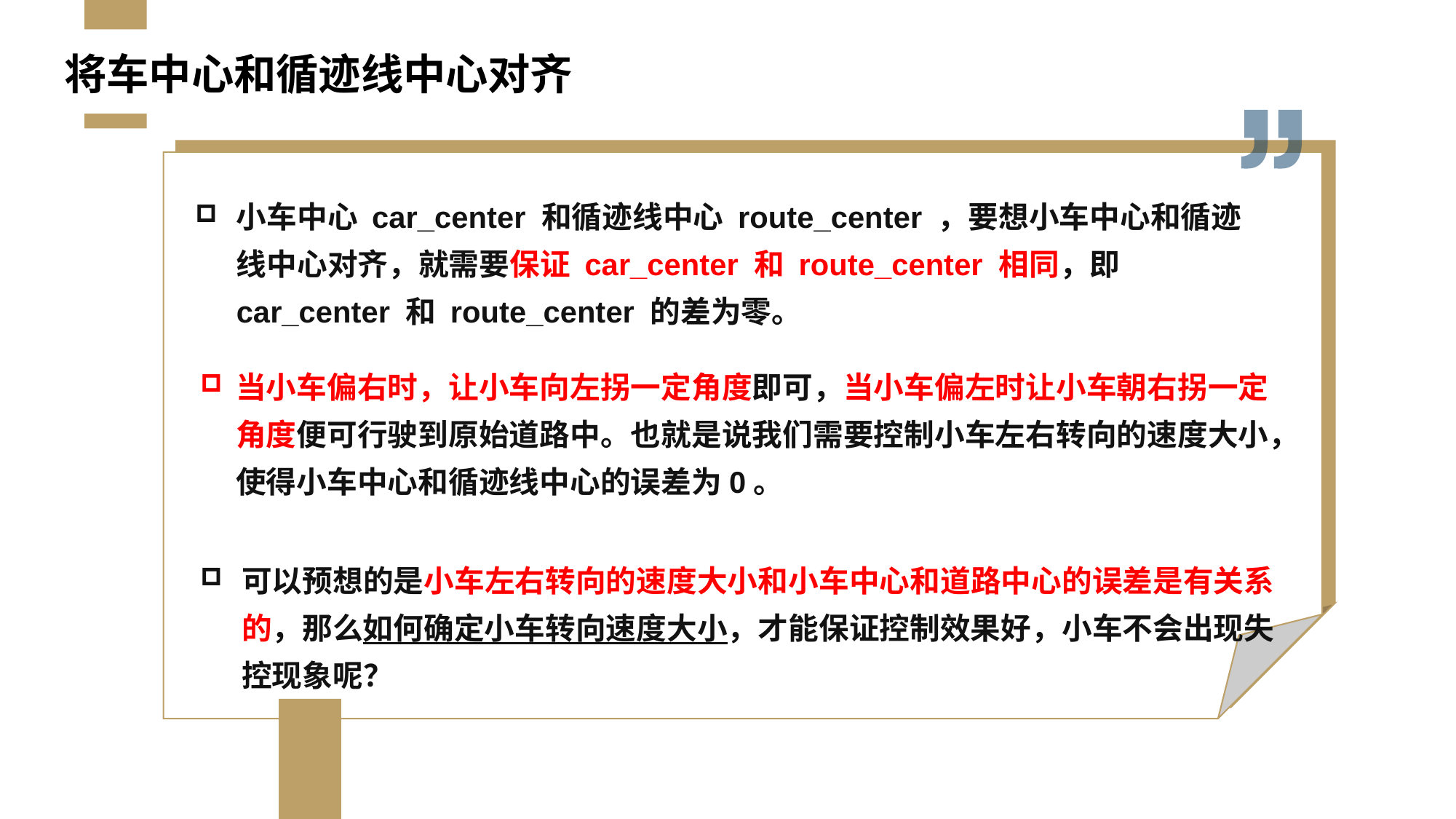

# 将车中心和循迹线中心对齐
小车中心 car_center 和循迹线中心 route_center ，要想小车中心和循迹线中心对齐，就需要保证 car_center 和 route_center 相同，即car_center 和 route_center 的差为零。
当小车偏右时，让小车向左拐一定角度即可，当小车偏左时让小车朝右拐一定角度便可行驶到原始道路中。也就是说我们需要控制小车左右转向的速度大小，使得小车中心和循迹线中心的误差为0。

可以预想的是小车左右转向的速度大小和小车中心和道路中心的误差是有关系的，那么如何确定小车转向速度大小，才能保证控制效果好，小车不会出现失控现象呢？